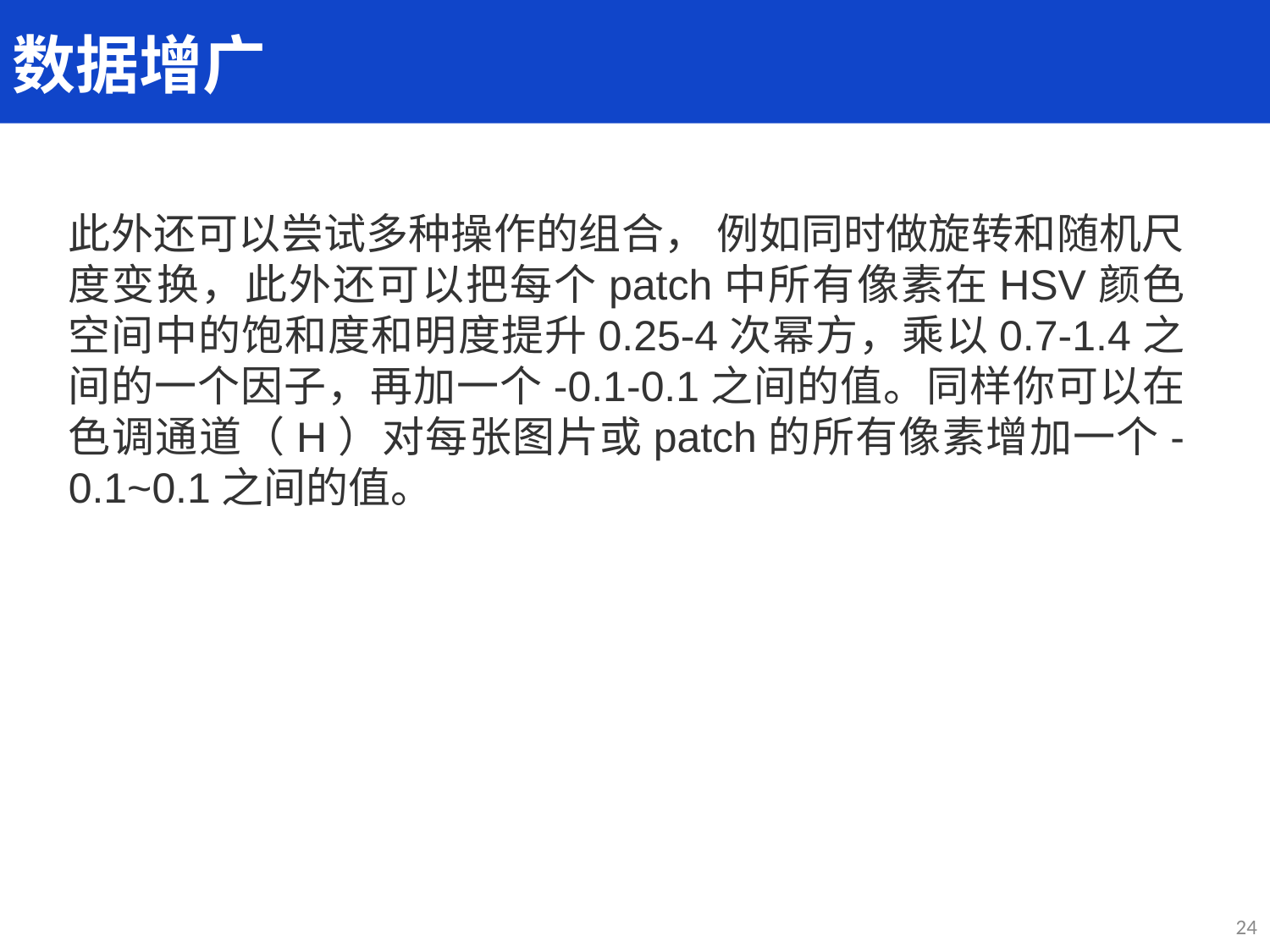

数据增广

此外还可以尝试多种操作的组合， 例如同时做旋转和随机尺度变换，此外还可以把每个patch中所有像素在HSV颜色空间中的饱和度和明度提升0.25-4次幂方，乘以0.7-1.4之间的一个因子，再加一个-0.1-0.1之间的值。同样你可以在色调通道（H）对每张图片或patch的所有像素增加一个-0.1~0.1之间的值。

24